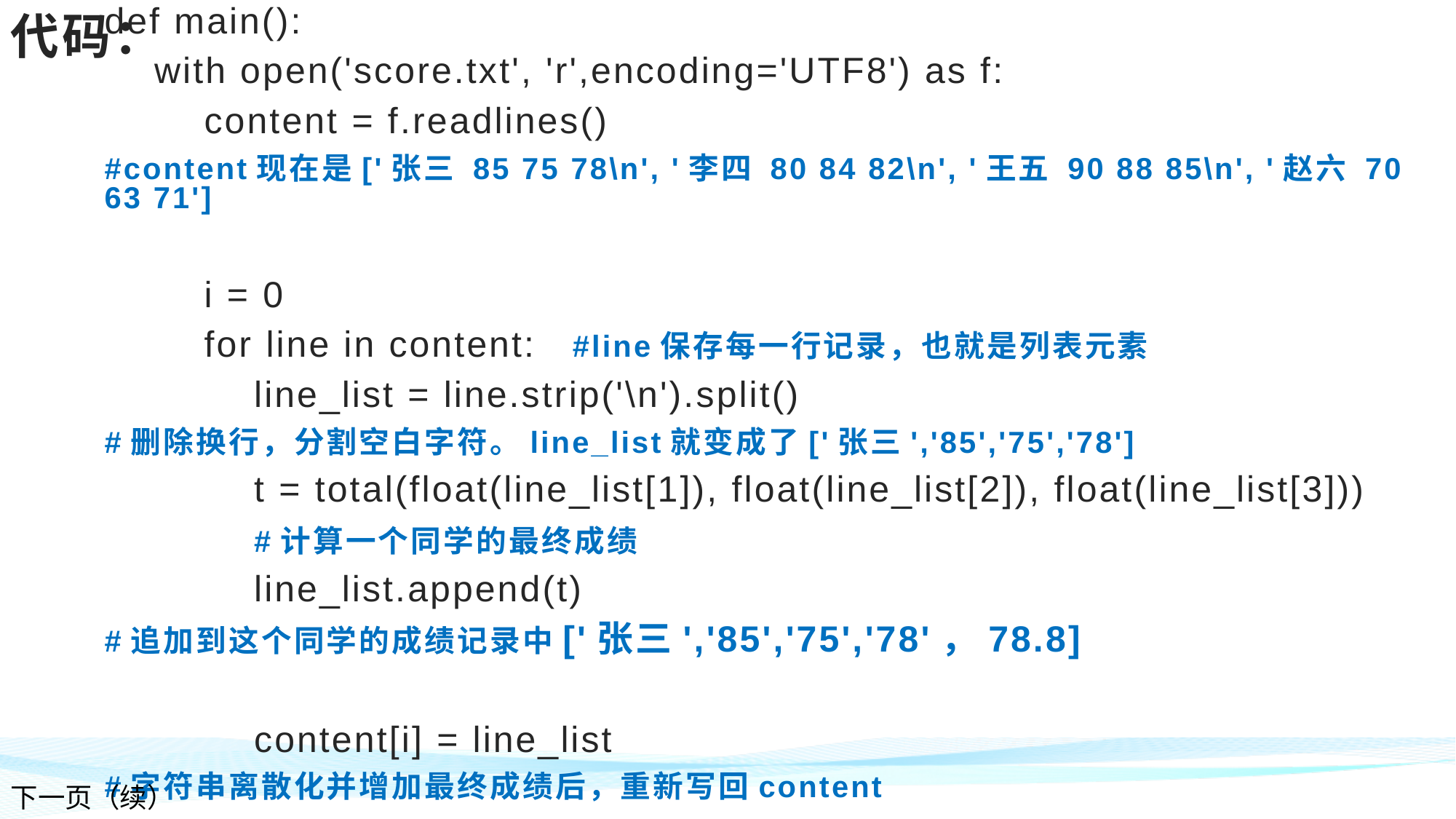

# 代码：
def main():
    with open('score.txt', 'r',encoding='UTF8') as f:
        content = f.readlines()
#content现在是['张三 85 75 78\n', '李四 80 84 82\n', '王五 90 88 85\n', '赵六 70 63 71']

        i = 0
        for line in content:   #line保存每一行记录，也就是列表元素
            line_list = line.strip('\n').split()
#删除换行，分割空白字符。line_list就变成了['张三','85','75','78']
            t = total(float(line_list[1]), float(line_list[2]), float(line_list[3]))
            #计算一个同学的最终成绩
            line_list.append(t)
#追加到这个同学的成绩记录中['张三','85','75','78'，78.8]

            content[i] = line_list
#字符串离散化并增加最终成绩后，重新写回content
            i = i + 1      #转而处理下一个同学记录
下一页（续）